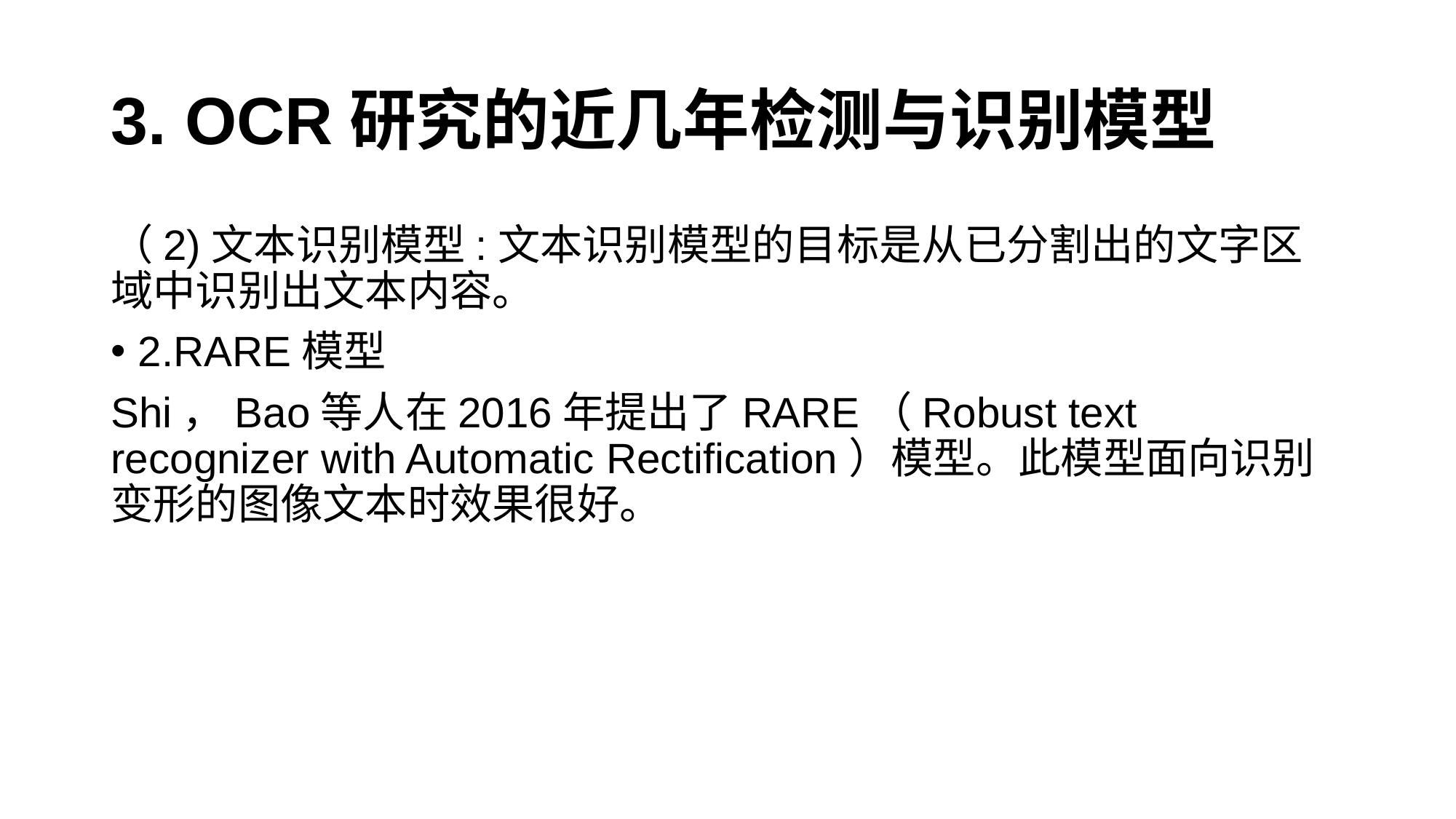

# 3. OCR研究的近几年检测与识别模型
（2)文本识别模型:文本识别模型的目标是从已分割出的文字区域中识别出文本内容。
2.RARE模型
Shi，Bao等人在2016年提出了RARE（Robust text recognizer with Automatic Rectification）模型。此模型面向识别变形的图像文本时效果很好。